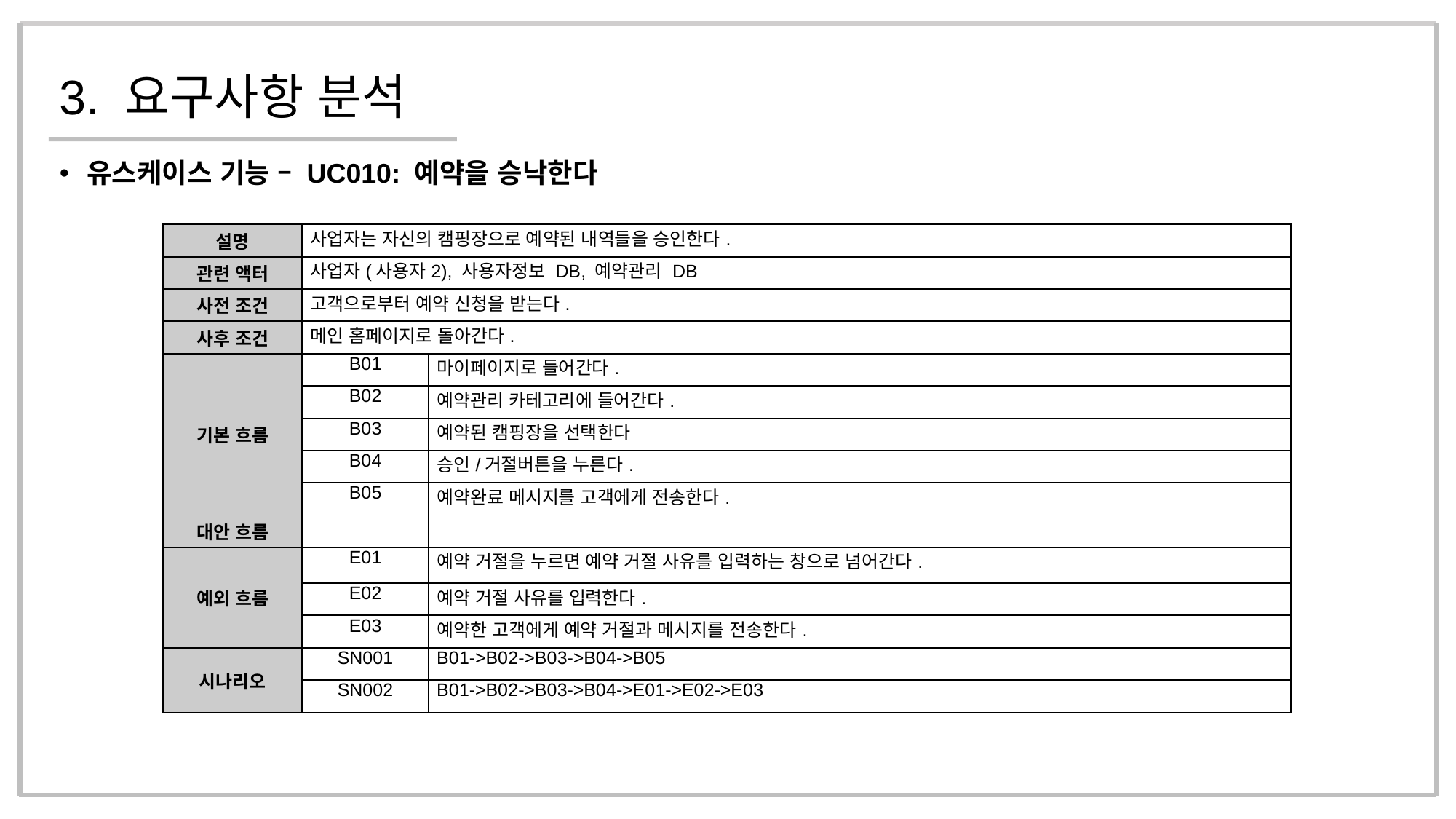

# 3. 요구사항 분석

유스케이스 기능 – UC010: 예약을 승낙한다
| 설명 | 사업자는 자신의 캠핑장으로 예약된 내역들을 승인한다. |  |
| --- | --- | --- |
| 관련 액터 | 사업자(사용자2), 사용자정보 DB, 예약관리 DB |  |
| 사전 조건 | 고객으로부터 예약 신청을 받는다. |  |
| 사후 조건 | 메인 홈페이지로 돌아간다. |  |
| 기본 흐름 | B01 | 마이페이지로 들어간다. |
|  | B02 | 예약관리 카테고리에 들어간다. |
|  | B03 | 예약된 캠핑장을 선택한다 |
|  | B04 | 승인/거절버튼을 누른다. |
|  | B05 | 예약완료 메시지를 고객에게 전송한다. |
| 대안 흐름 |  |  |
| 예외 흐름 | E01 | 예약 거절을 누르면 예약 거절 사유를 입력하는 창으로 넘어간다. |
|  | E02 | 예약 거절 사유를 입력한다. |
|  | E03 | 예약한 고객에게 예약 거절과 메시지를 전송한다. |
| 시나리오 | SN001 | B01->B02->B03->B04->B05 |
|  | SN002 | B01->B02->B03->B04->E01->E02->E03 |